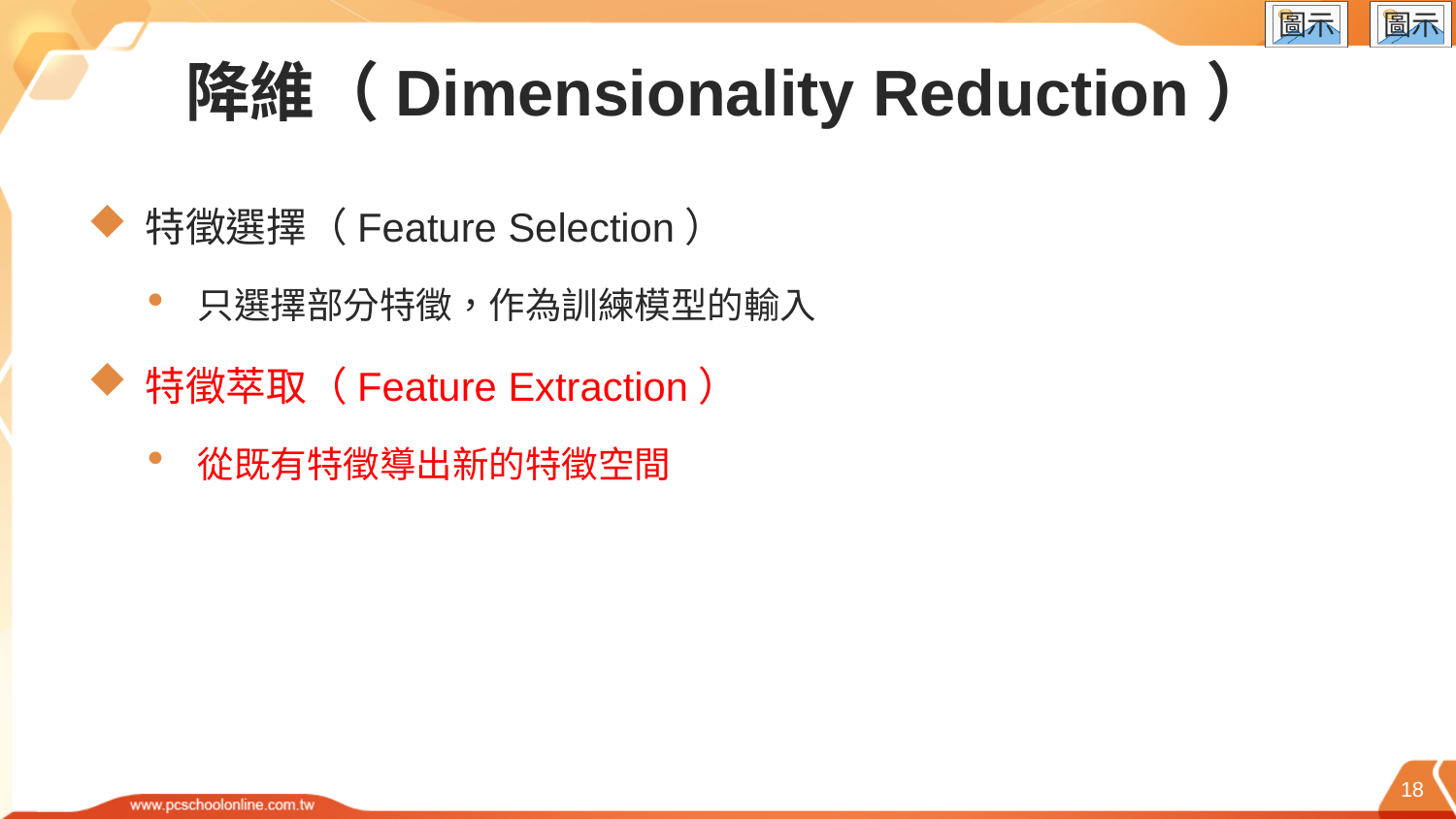

# 降維（Dimensionality Reduction）
特徵選擇（Feature Selection）
只選擇部分特徵，作為訓練模型的輸入
特徵萃取（Feature Extraction）
從既有特徵導出新的特徵空間

18